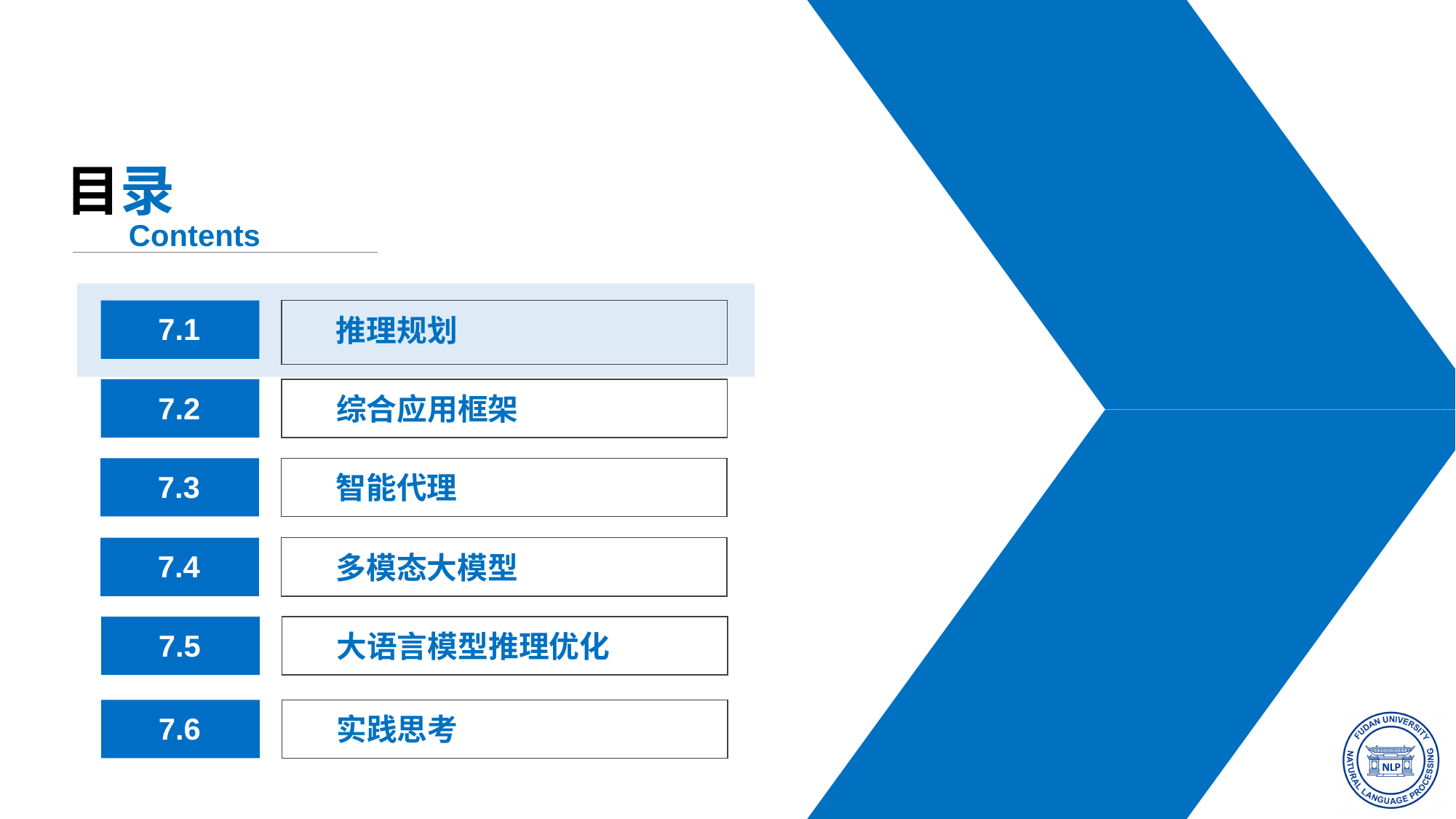

目录
Contents

推理规划

7.1

7.2

综合应用框架

7.3

智能代理

7.4

多模态大模型

7.5

大语言模型推理优化

7.6

实践思考
4